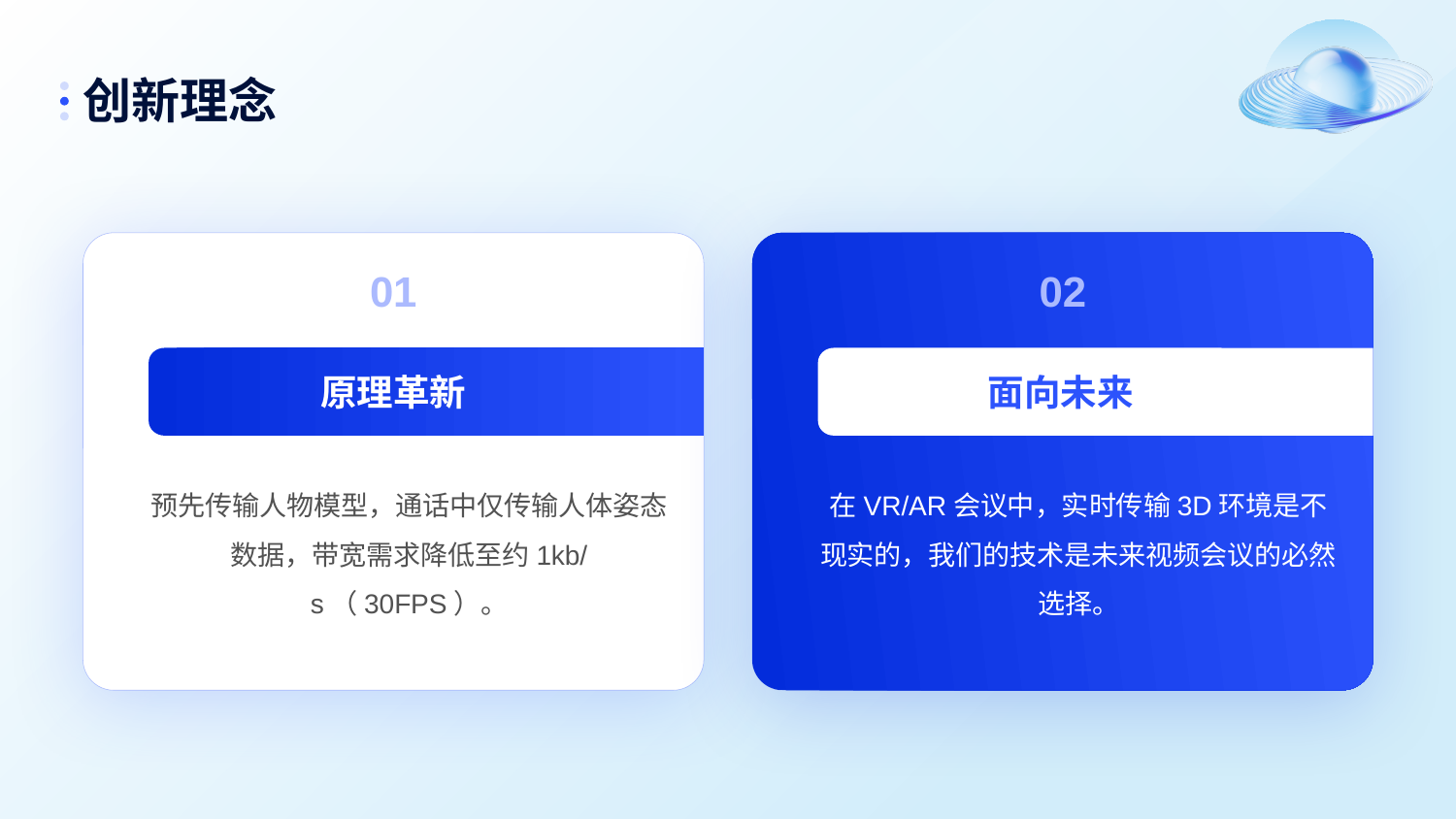

# 创新理念

01
02
原理革新
面向未来
预先传输人物模型，通话中仅传输人体姿态数据，带宽需求降低至约1kb/s（30FPS）。
在VR/AR会议中，实时传输3D环境是不现实的，我们的技术是未来视频会议的必然选择。